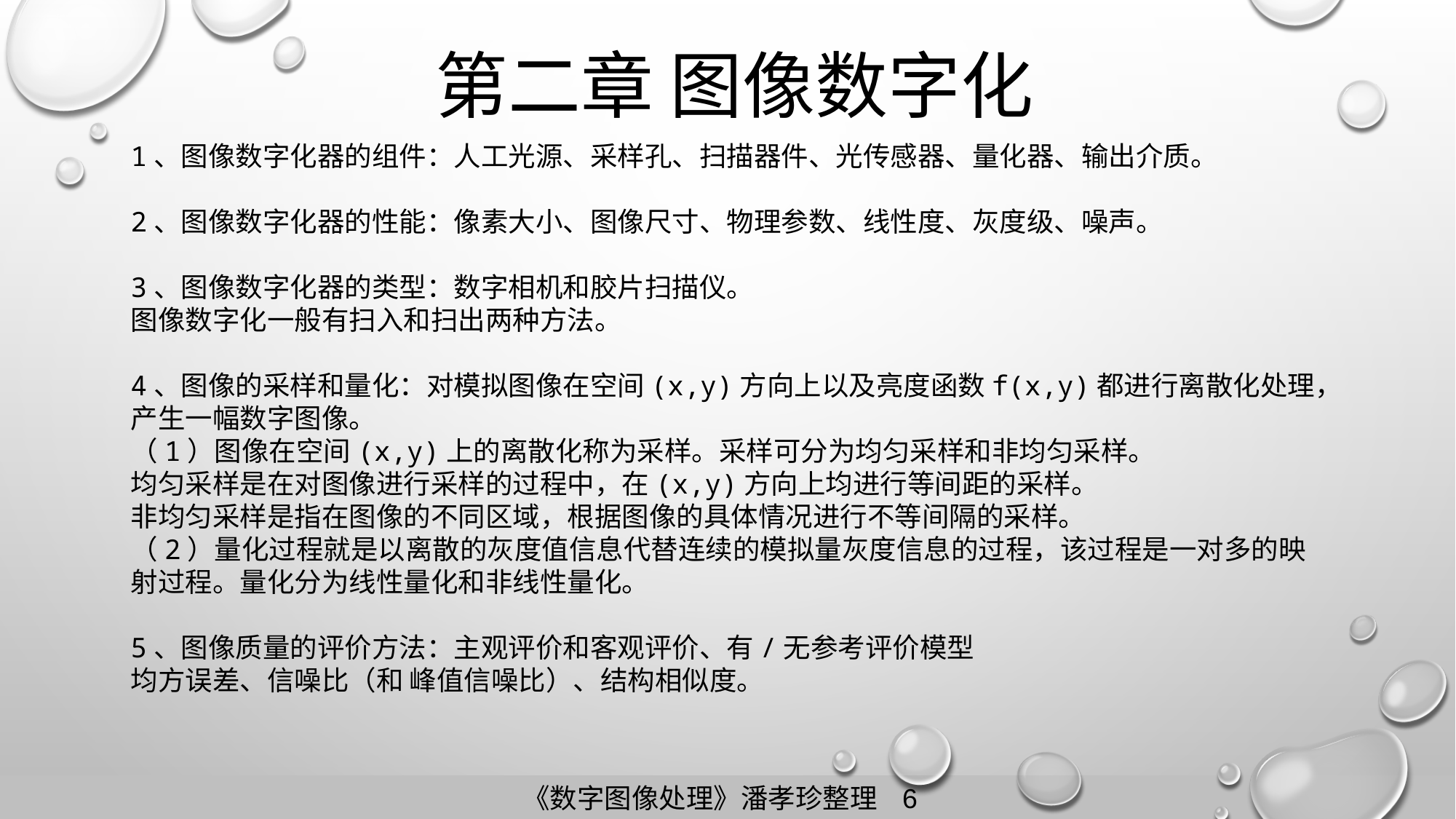

第二章 图像数字化
1、图像数字化器的组件：人工光源、采样孔、扫描器件、光传感器、量化器、输出介质。

2、图像数字化器的性能：像素大小、图像尺寸、物理参数、线性度、灰度级、噪声。

3、图像数字化器的类型：数字相机和胶片扫描仪。
图像数字化一般有扫入和扫出两种方法。

4、图像的采样和量化：对模拟图像在空间(x,y)方向上以及亮度函数f(x,y)都进行离散化处理，产生一幅数字图像。
（1）图像在空间(x,y)上的离散化称为采样。采样可分为均匀采样和非均匀采样。
均匀采样是在对图像进行采样的过程中，在(x,y)方向上均进行等间距的采样。
非均匀采样是指在图像的不同区域，根据图像的具体情况进行不等间隔的采样。
（2）量化过程就是以离散的灰度值信息代替连续的模拟量灰度信息的过程，该过程是一对多的映射过程。量化分为线性量化和非线性量化。

5、图像质量的评价方法：主观评价和客观评价、有/无参考评价模型
均方误差、信噪比（和 峰值信噪比）、结构相似度。